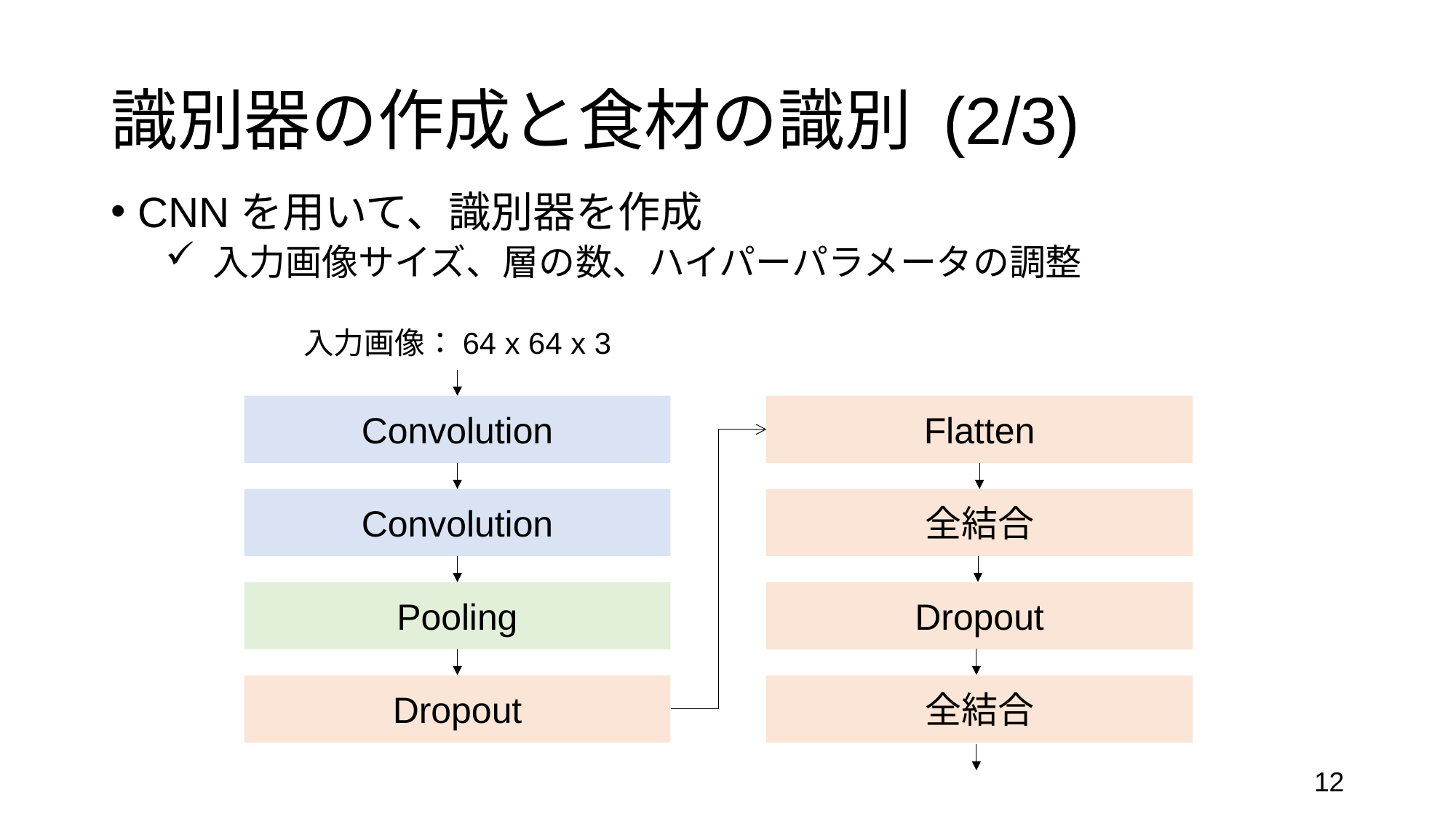

# 識別器の作成と食材の識別 (2/3)
CNNを用いて、識別器を作成
 入力画像サイズ、層の数、ハイパーパラメータの調整
入力画像：64 x 64 x 3
Flatten
Convolution
Convolution
全結合
Pooling
Dropout
Dropout
全結合
12